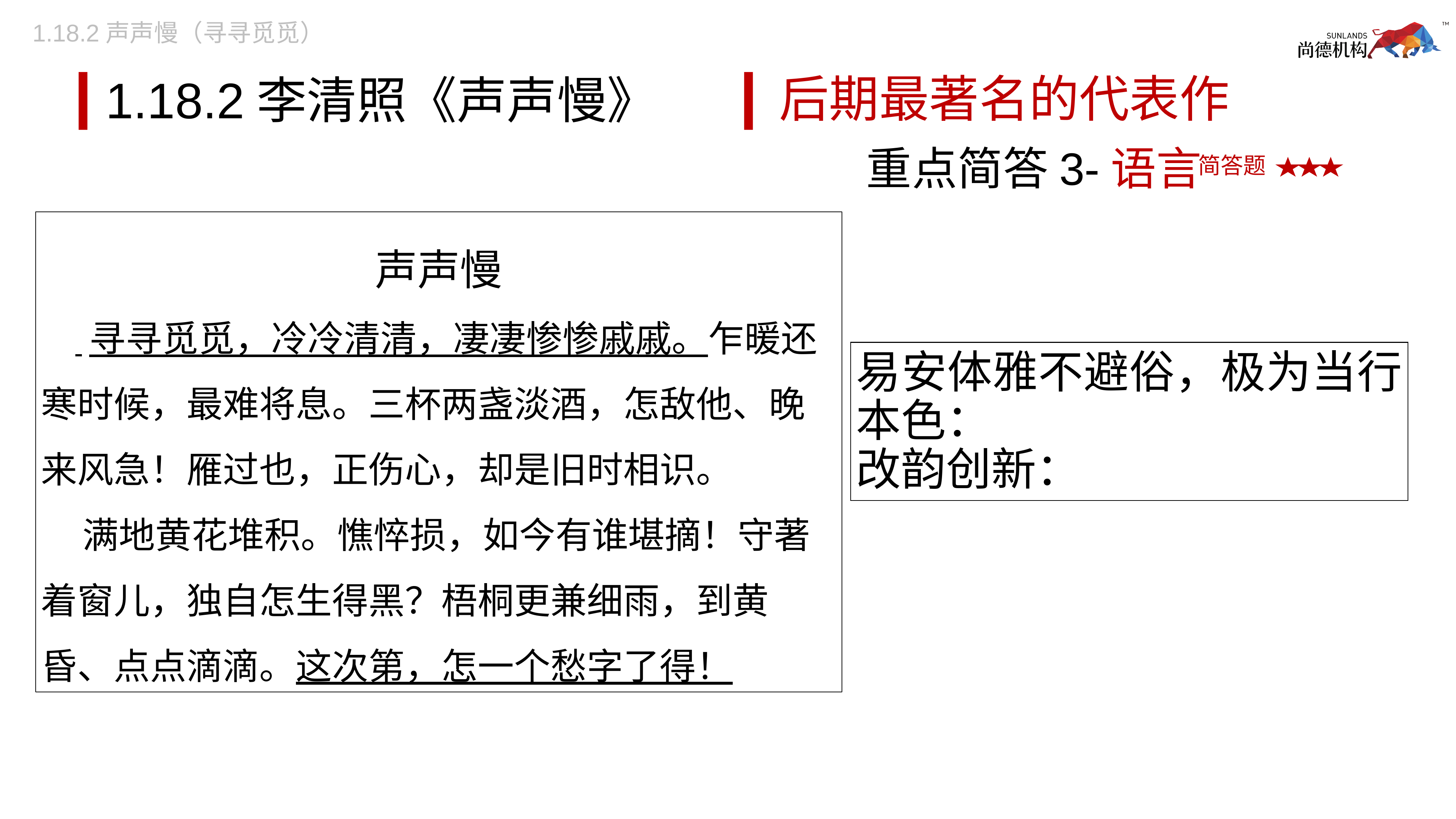

1.18.2声声慢（寻寻觅觅）
# 1.18.2李清照《声声慢》
后期最著名的代表作
重点简答3-语言
简答题

声声慢
      寻寻觅觅，冷冷清清，凄凄惨惨戚戚。乍暖还寒时候，最难将息。三杯两盏淡酒，怎敌他、晚来风急！雁过也，正伤心，却是旧时相识。
     满地黄花堆积。憔悴损，如今有谁堪摘！守著着窗儿，独自怎生得黑？梧桐更兼细雨，到黄昏、点点滴滴。这次第，怎一个愁字了得！
易安体雅不避俗，极为当行本色：
改韵创新：